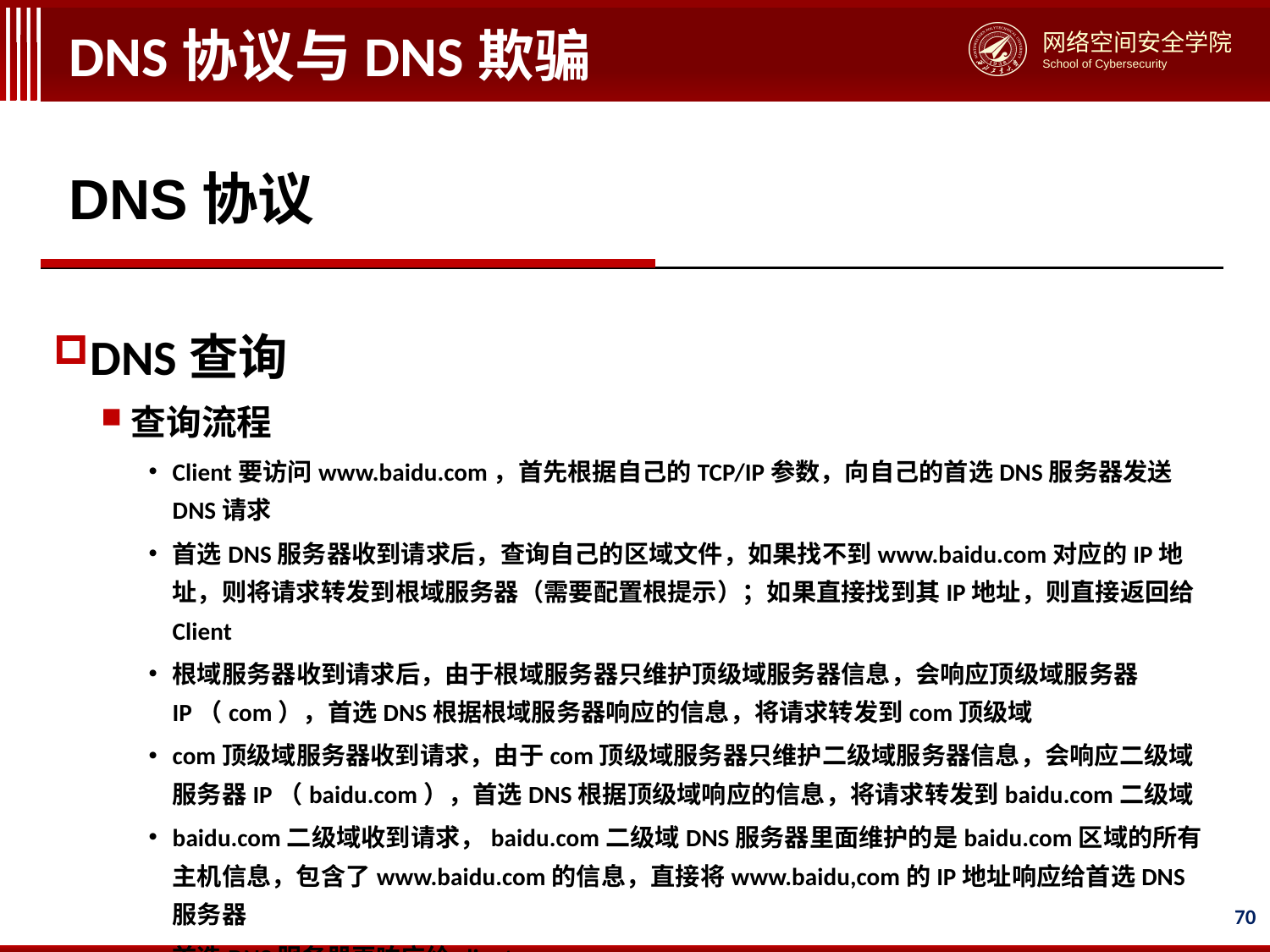

# DNS协议与DNS欺骗
DNS协议
DNS查询
查询流程
Client要访问www.baidu.com，首先根据自己的TCP/IP参数，向自己的首选DNS服务器发送DNS请求
首选DNS服务器收到请求后，查询自己的区域文件，如果找不到www.baidu.com对应的IP地址，则将请求转发到根域服务器（需要配置根提示）；如果直接找到其IP地址，则直接返回给Client
根域服务器收到请求后，由于根域服务器只维护顶级域服务器信息，会响应顶级域服务器IP（com），首选DNS根据根域服务器响应的信息，将请求转发到com顶级域
com顶级域服务器收到请求，由于com顶级域服务器只维护二级域服务器信息，会响应二级域服务器IP（baidu.com），首选DNS根据顶级域响应的信息，将请求转发到baidu.com二级域
baidu.com二级域收到请求，baidu.com二级域DNS服务器里面维护的是baidu.com区域的所有主机信息，包含了www.baidu.com的信息，直接将www.baidu,com的IP地址响应给首选DNS服务器
首选DNS服务器再响应给client